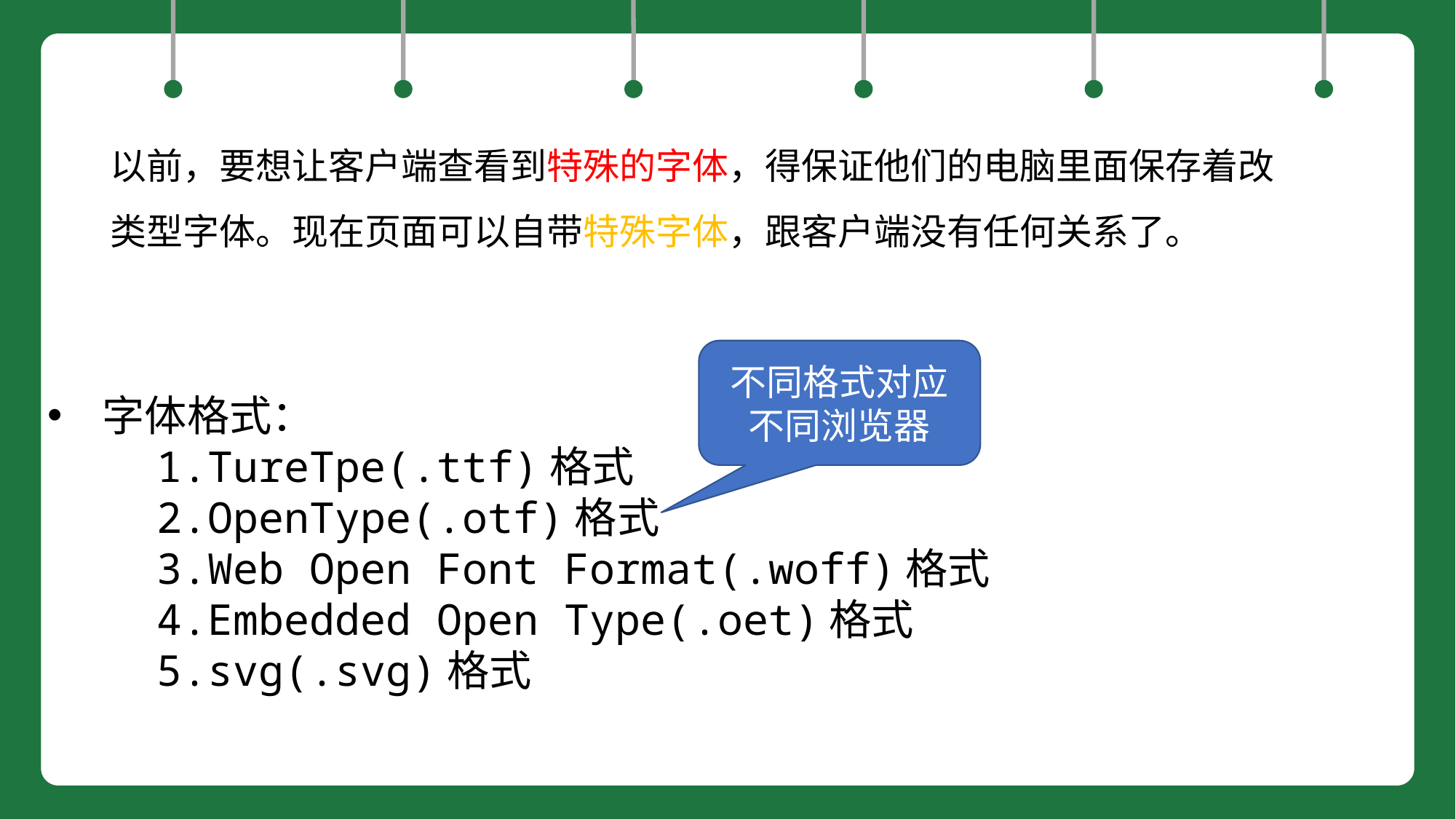

以前，要想让客户端查看到特殊的字体，得保证他们的电脑里面保存着改类型字体。现在页面可以自带特殊字体，跟客户端没有任何关系了。
不同格式对应不同浏览器
字体格式：
	1.TureTpe(.ttf)格式
	2.OpenType(.otf)格式
	3.Web Open Font Format(.woff)格式
	4.Embedded Open Type(.oet)格式
	5.svg(.svg)格式